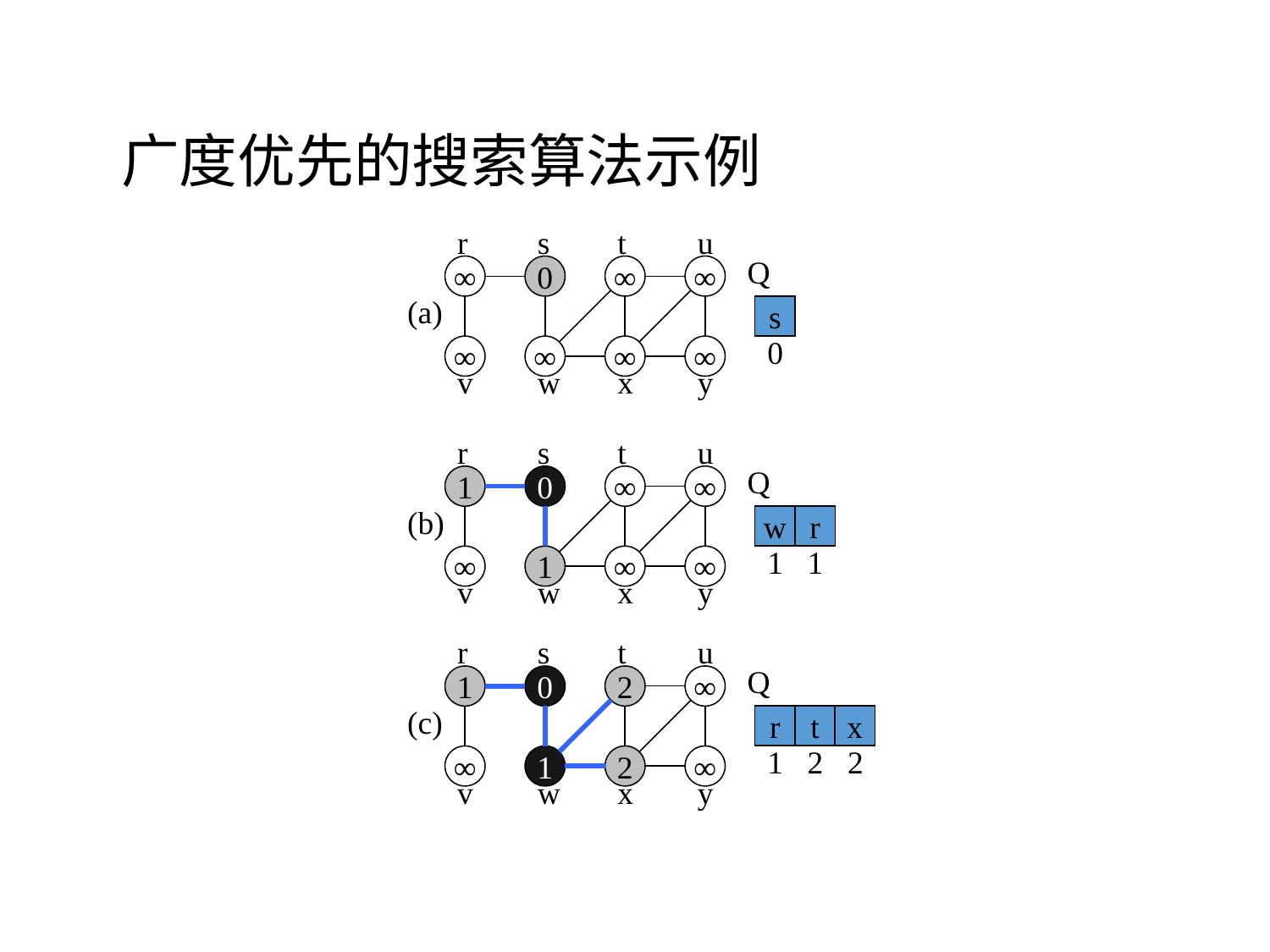

广度优先的搜索算法示例
r
s
t
u
Q
∞
0
∞
∞
(a)
s
0
∞
∞
∞
∞
v
w
x
y
r
s
t
u
Q
1
0
∞
∞
(b)
w
r
1
1
∞
1
∞
∞
v
w
x
y
r
s
t
u
Q
1
0
2
∞
(c)
r
t
x
1
2
2
∞
1
2
∞
v
w
x
y